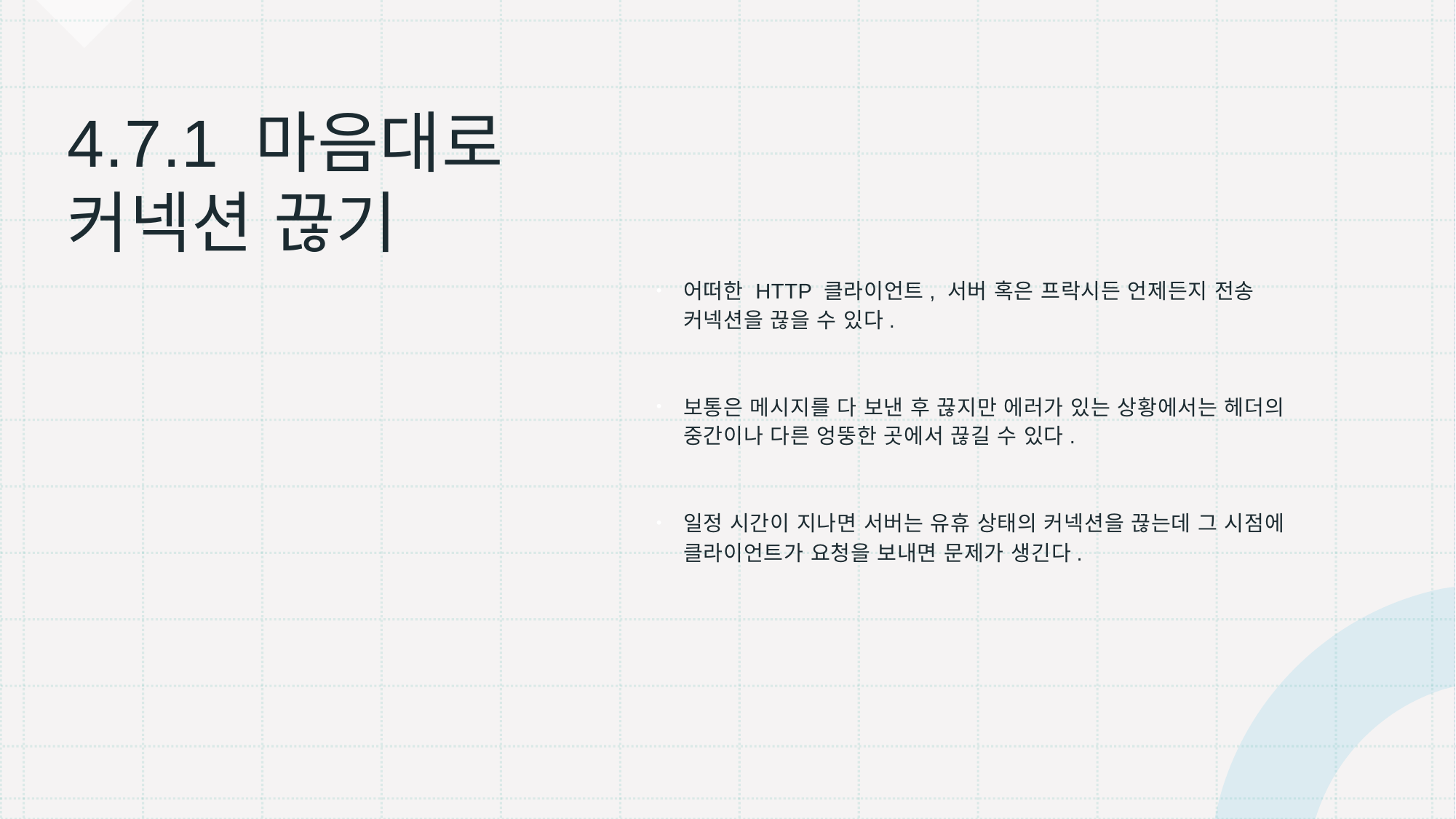

# 4.7.1 마음대로 커넥션 끊기
어떠한 HTTP 클라이언트, 서버 혹은 프락시든 언제든지 전송 커넥션을 끊을 수 있다.

보통은 메시지를 다 보낸 후 끊지만 에러가 있는 상황에서는 헤더의 중간이나 다른 엉뚱한 곳에서 끊길 수 있다.

일정 시간이 지나면 서버는 유휴 상태의 커넥션을 끊는데 그 시점에 클라이언트가 요청을 보내면 문제가 생긴다.